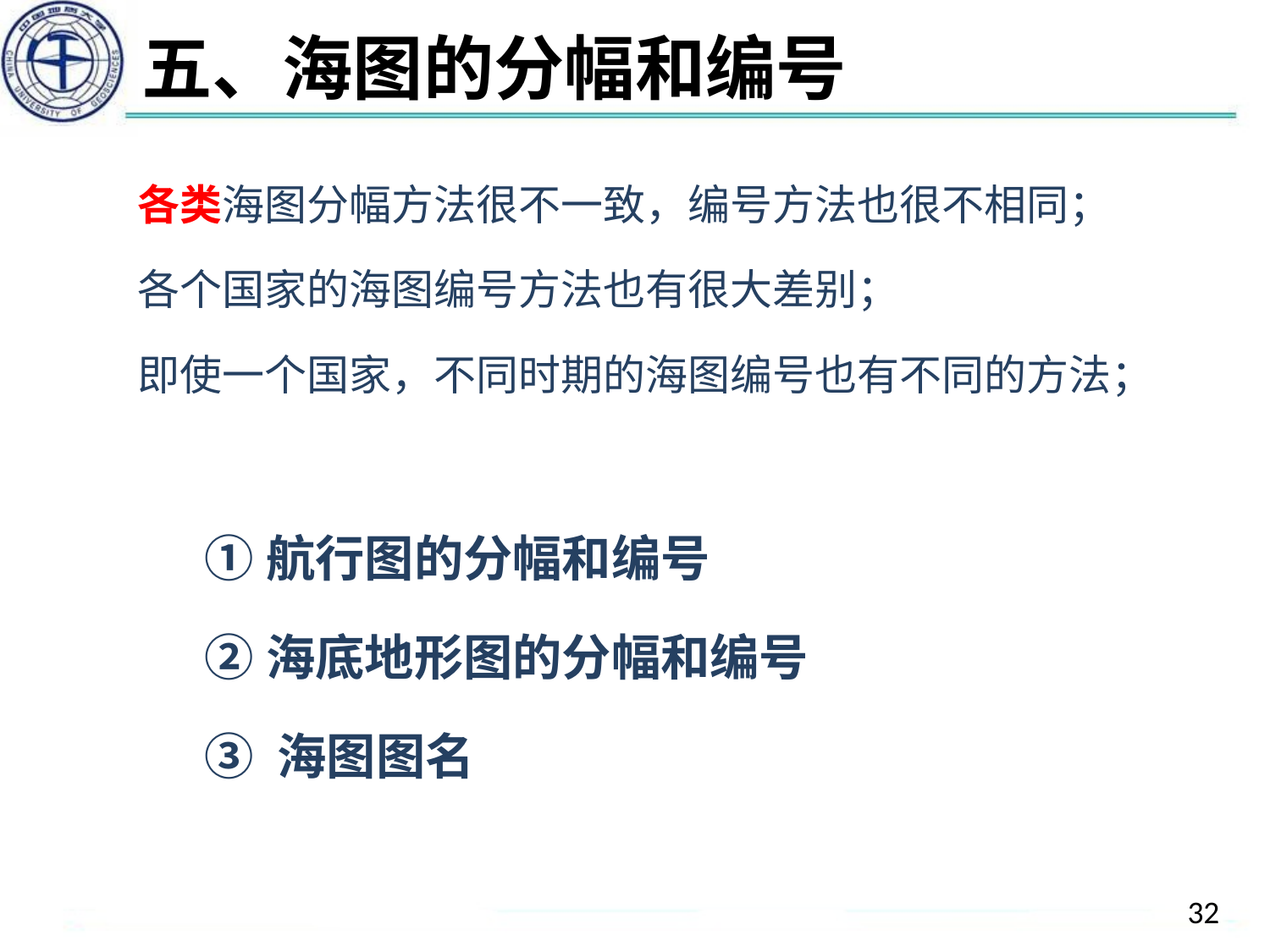

# 五、海图的分幅和编号
各类海图分幅方法很不一致，编号方法也很不相同；
各个国家的海图编号方法也有很大差别；
即使一个国家，不同时期的海图编号也有不同的方法；
      ①航行图的分幅和编号
      ②海底地形图的分幅和编号
      ③ 海图图名